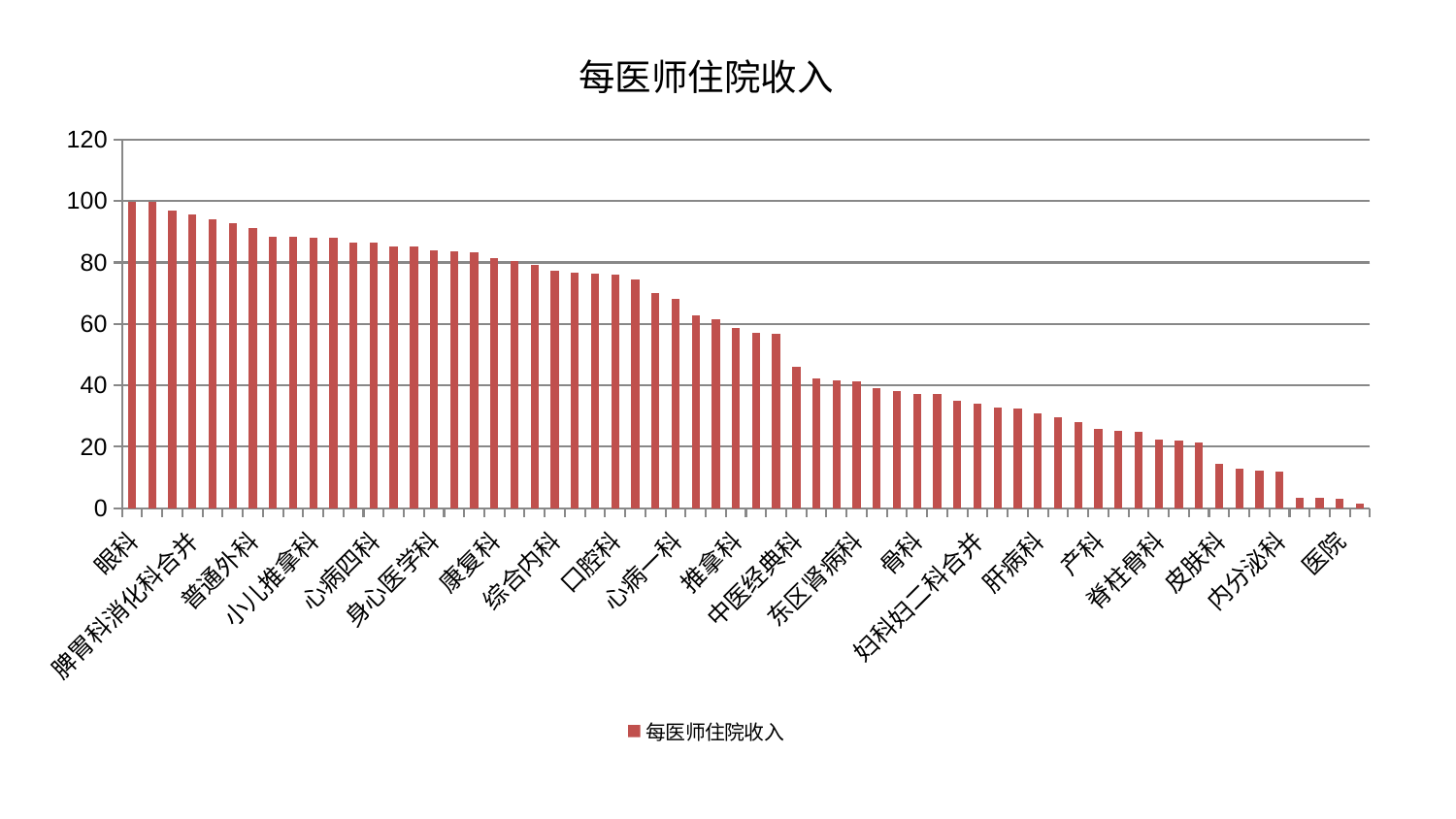

### Chart: 每医师住院收入

| Category | 每医师住院收入 |
|---|---|
| 眼科 | 99.82876355694313 |
| 重症医学科 | 99.79636776600775 |
| 脑病三科 | 96.81875053976596 |
| 脾胃科消化科合并 | 95.60533280387806 |
| 消化内科 | 94.12783263482073 |
| 治未病中心 | 92.7885724484657 |
| 普通外科 | 91.35484034313683 |
| 周围血管科 | 88.49936013170516 |
| 显微骨科 | 88.33166630959796 |
| 小儿推拿科 | 88.04593395093296 |
| 心病二科 | 88.02171346345595 |
| 神经外科 | 86.60936710912208 |
| 心病四科 | 86.5523073609142 |
| 关节骨科 | 85.34535935700241 |
| 创伤骨科 | 85.20713652220005 |
| 身心医学科 | 83.83232134509105 |
| 肾病科 | 83.78303196333448 |
| 风湿病科 | 83.31372451985521 |
| 康复科 | 81.46029220228002 |
| 乳腺甲状腺外科 | 80.360873810495 |
| 男科 | 79.33332422774997 |
| 综合内科 | 77.39629805879129 |
| 妇二科 | 76.56028556207579 |
| 血液科 | 76.40560045576572 |
| 口腔科 | 76.13889889686567 |
| 肾脏内科 | 74.51660956212824 |
| 泌尿外科 | 69.9660901640255 |
| 心病一科 | 68.03914234860231 |
| 耳鼻喉科 | 62.90938512634294 |
| 心血管内科 | 61.38464556651391 |
| 推拿科 | 58.838563325001125 |
| 微创骨科 | 57.120241333028666 |
| 小儿骨科 | 56.80072431075385 |
| 中医经典科 | 45.9442550703671 |
| 针灸科 | 42.264859390215804 |
| 西区重症医学科 | 41.592939641564385 |
| 东区肾病科 | 41.24337052446619 |
| 中医外治中心 | 39.16773171329295 |
| 脾胃病科 | 38.06133610957547 |
| 骨科 | 37.35546261511418 |
| 胸外科 | 37.13687379577566 |
| 脑病二科 | 35.06339960385883 |
| 妇科妇二科合并 | 34.1550001037636 |
| 心病三科 | 32.74238764142539 |
| 肝胆外科 | 32.39988674922913 |
| 肝病科 | 30.779710731051324 |
| 肛肠科 | 29.6416782571892 |
| 东区重症医学科 | 27.965195827768284 |
| 产科 | 25.72078081309497 |
| 呼吸内科 | 25.21484035286803 |
| 神经内科 | 24.952230063482794 |
| 脊柱骨科 | 22.35486475869024 |
| 儿科 | 21.954296590925093 |
| 脑病一科 | 21.424347270511525 |
| 皮肤科 | 14.4815709736571 |
| 妇科 | 12.924896966133392 |
| 老年医学科 | 12.396860255717979 |
| 内分泌科 | 12.060279109613603 |
| 美容皮肤科 | 3.4728179999074182 |
| 运动损伤骨科 | 3.452285109392883 |
| 医院 | 3.225048848765133 |
| 肿瘤内科 | 1.5764120516892577 |
261